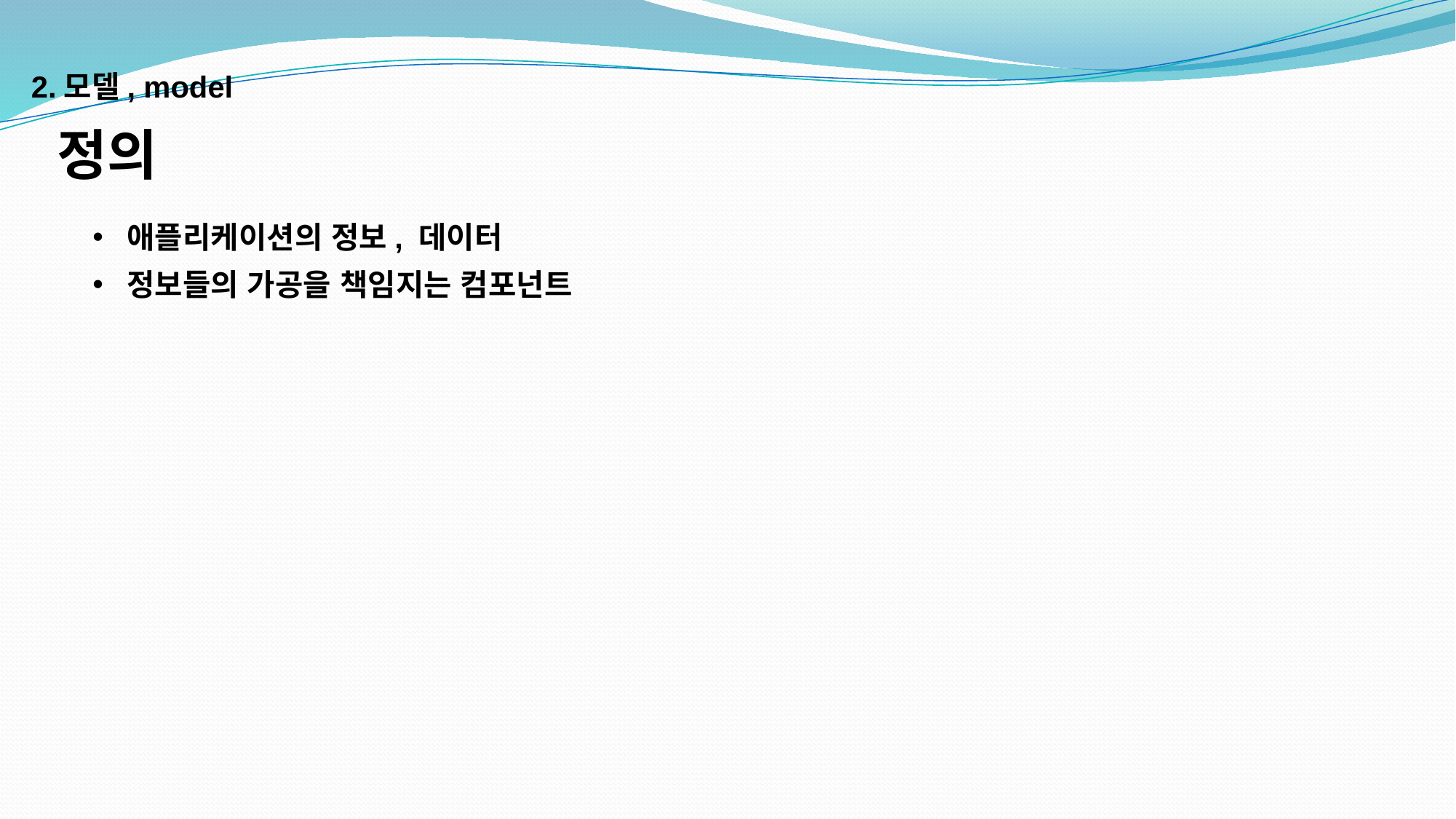

2.모델, model
정의
애플리케이션의 정보, 데이터
정보들의 가공을 책임지는 컴포넌트